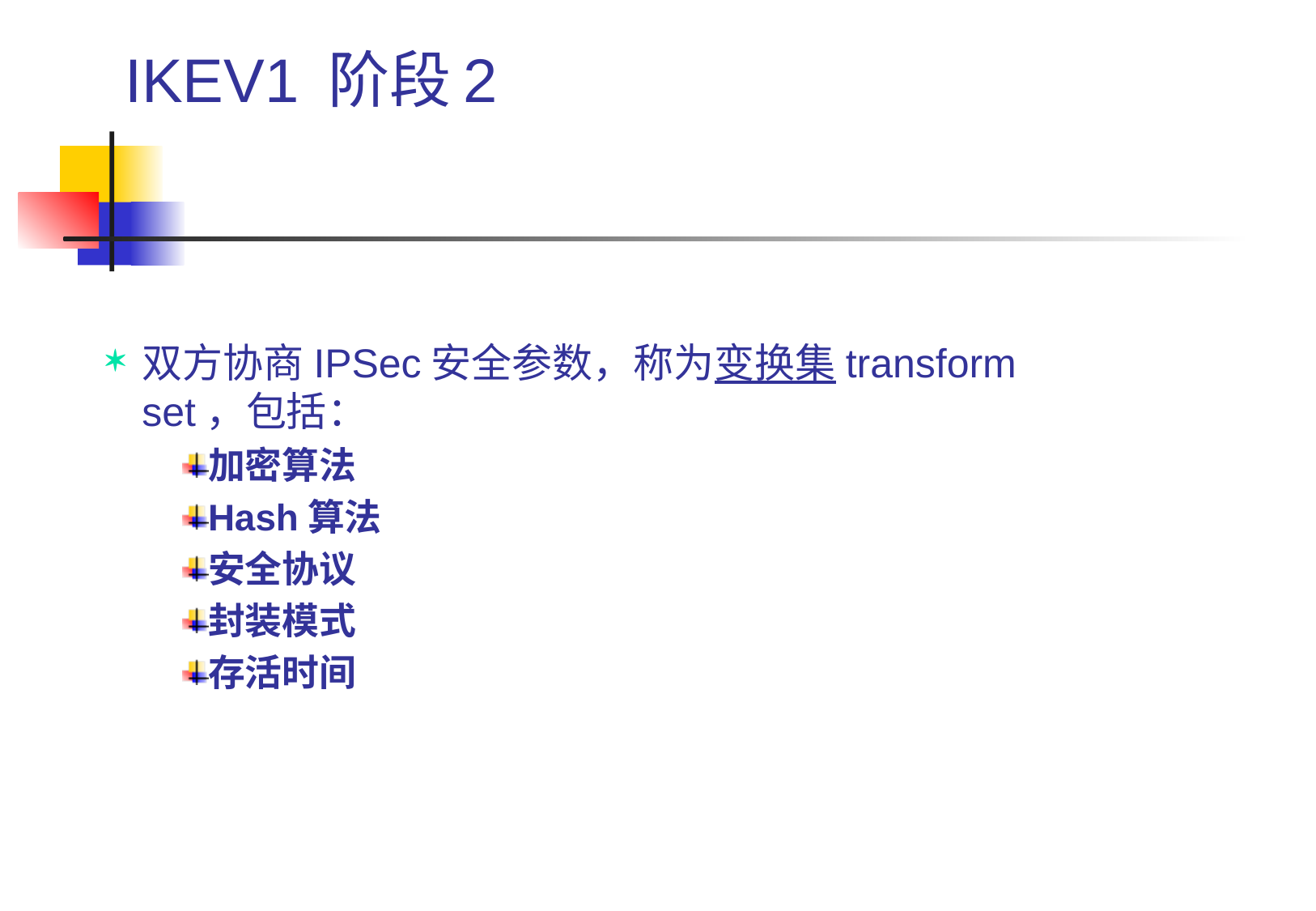

# IKEV1 阶段2
双方协商IPSec安全参数，称为变换集transform set，包括：
加密算法
Hash算法
安全协议
封装模式
存活时间